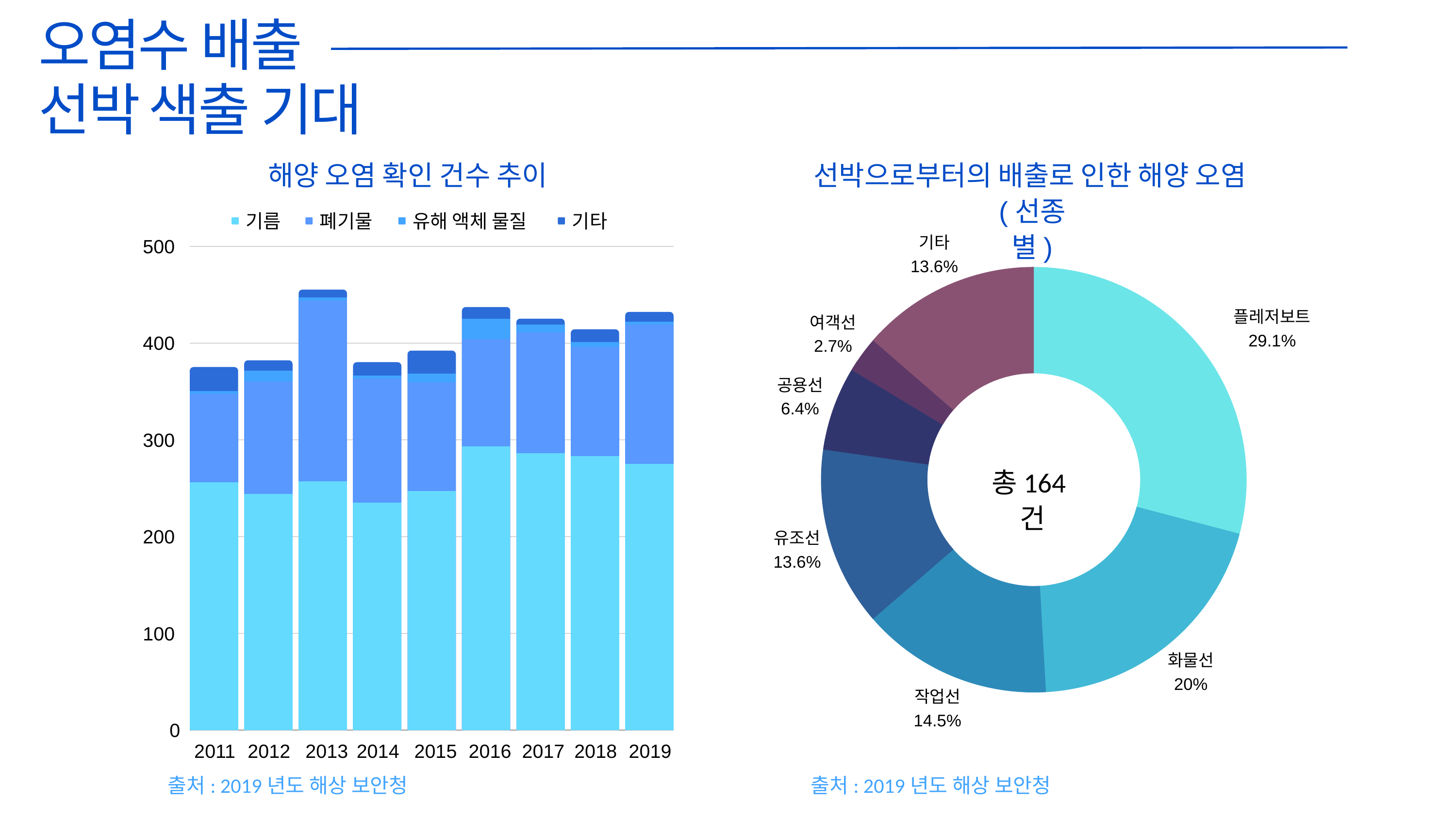

오염수 배출
선박 색출 기대

해양 오염 확인 건수 추이
선박으로부터의 배출로 인한 해양 오염
(선종별)
기름
폐기물
유해 액체 물질
기타

500

400
300
200
100
0
2011
2012
2013
2014
2015
2016
2017
2018
2019
기타
13.6%

플레저보트
29.1%
여객선
2.7%
공용선
6.4%
유조선
13.6%
화물선
20%
작업선
14.5%
총164건
출처: 2019년도 해상 보안청
출처: 2019년도 해상 보안청